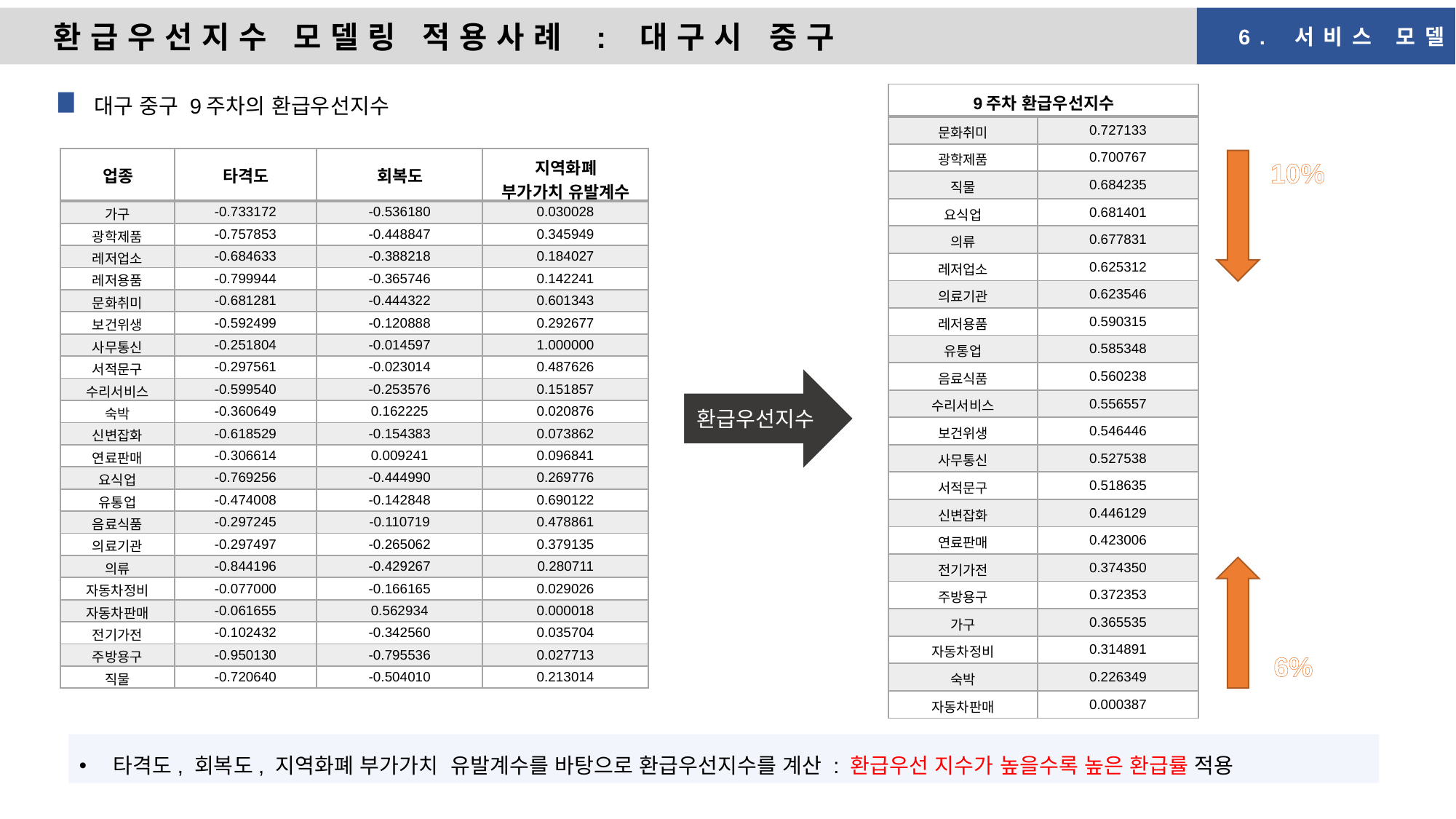

환급우선지수 모델링 적용사례 : 대구시 중구
6. 서비스 모델
| 9주차 환급우선지수 |  |
| --- | --- |
| 문화취미 | 0.727133 |
| 광학제품 | 0.700767 |
| 직물 | 0.684235 |
| 요식업 | 0.681401 |
| 의류 | 0.677831 |
| 레저업소 | 0.625312 |
| 의료기관 | 0.623546 |
| 레저용품 | 0.590315 |
| 유통업 | 0.585348 |
| 음료식품 | 0.560238 |
| 수리서비스 | 0.556557 |
| 보건위생 | 0.546446 |
| 사무통신 | 0.527538 |
| 서적문구 | 0.518635 |
| 신변잡화 | 0.446129 |
| 연료판매 | 0.423006 |
| 전기가전 | 0.374350 |
| 주방용구 | 0.372353 |
| 가구 | 0.365535 |
| 자동차정비 | 0.314891 |
| 숙박 | 0.226349 |
| 자동차판매 | 0.000387 |
대구 중구 9주차의 환급우선지수

| 업종 | 타격도 | 회복도 | 지역화폐 부가가치 유발계수 |
| --- | --- | --- | --- |
| 가구 | -0.733172 | -0.536180 | 0.030028 |
| 광학제품 | -0.757853 | -0.448847 | 0.345949 |
| 레저업소 | -0.684633 | -0.388218 | 0.184027 |
| 레저용품 | -0.799944 | -0.365746 | 0.142241 |
| 문화취미 | -0.681281 | -0.444322 | 0.601343 |
| 보건위생 | -0.592499 | -0.120888 | 0.292677 |
| 사무통신 | -0.251804 | -0.014597 | 1.000000 |
| 서적문구 | -0.297561 | -0.023014 | 0.487626 |
| 수리서비스 | -0.599540 | -0.253576 | 0.151857 |
| 숙박 | -0.360649 | 0.162225 | 0.020876 |
| 신변잡화 | -0.618529 | -0.154383 | 0.073862 |
| 연료판매 | -0.306614 | 0.009241 | 0.096841 |
| 요식업 | -0.769256 | -0.444990 | 0.269776 |
| 유통업 | -0.474008 | -0.142848 | 0.690122 |
| 음료식품 | -0.297245 | -0.110719 | 0.478861 |
| 의료기관 | -0.297497 | -0.265062 | 0.379135 |
| 의류 | -0.844196 | -0.429267 | 0.280711 |
| 자동차정비 | -0.077000 | -0.166165 | 0.029026 |
| 자동차판매 | -0.061655 | 0.562934 | 0.000018 |
| 전기가전 | -0.102432 | -0.342560 | 0.035704 |
| 주방용구 | -0.950130 | -0.795536 | 0.027713 |
| 직물 | -0.720640 | -0.504010 | 0.213014 |
10%

환급우선지수

6%
타격도, 회복도, 지역화폐 부가가치  유발계수를 바탕으로 환급우선지수를 계산 : 환급우선 지수가 높을수록 높은 환급률 적용